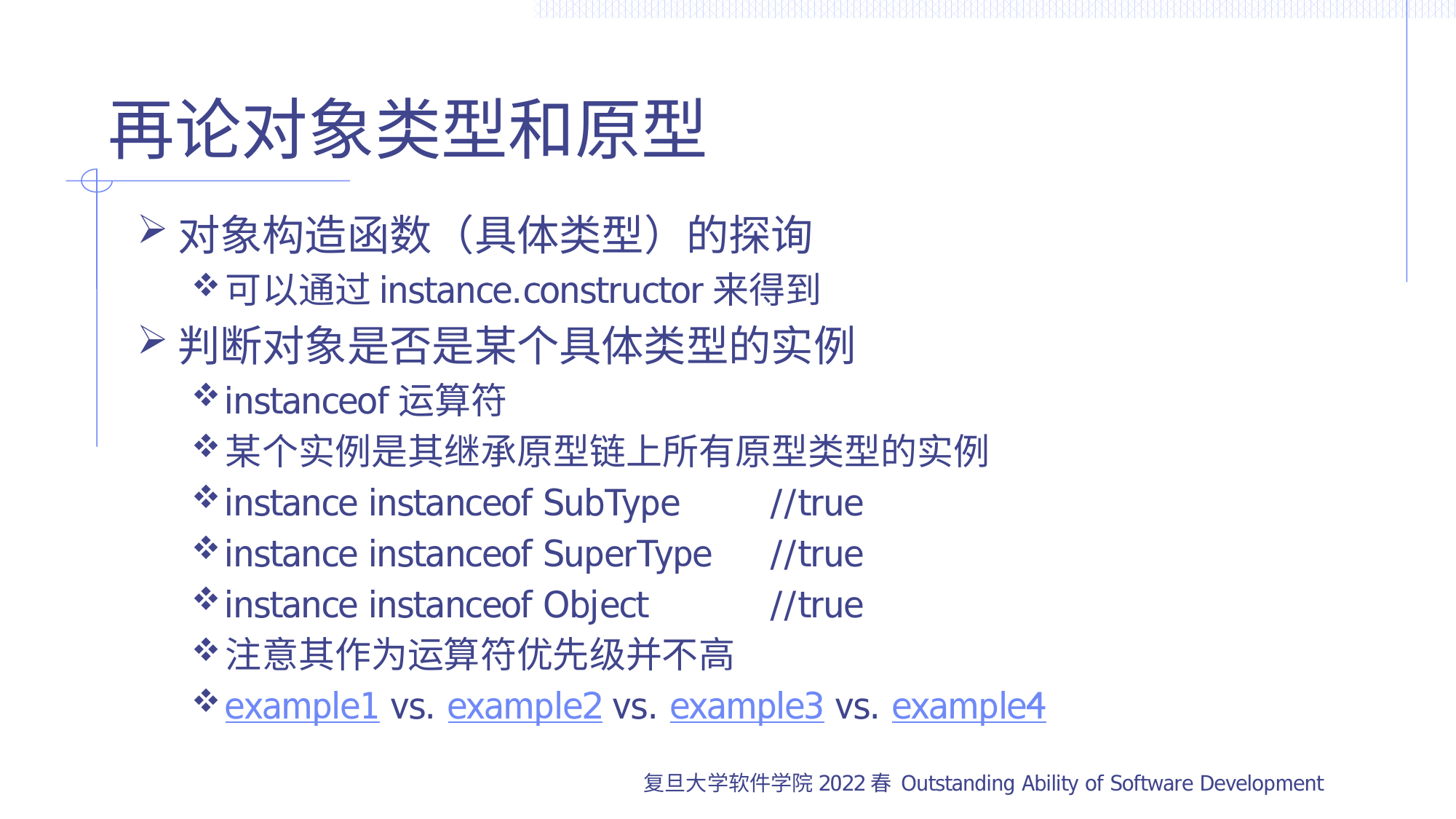

# 再论对象类型和原型
对象构造函数（具体类型）的探询
可以通过instance.constructor来得到
判断对象是否是某个具体类型的实例
instanceof运算符
某个实例是其继承原型链上所有原型类型的实例
instance instanceof SubType	//true
instance instanceof SuperType	//true
instance instanceof Object		//true
注意其作为运算符优先级并不高
example1 vs. example2 vs. example3 vs. example4